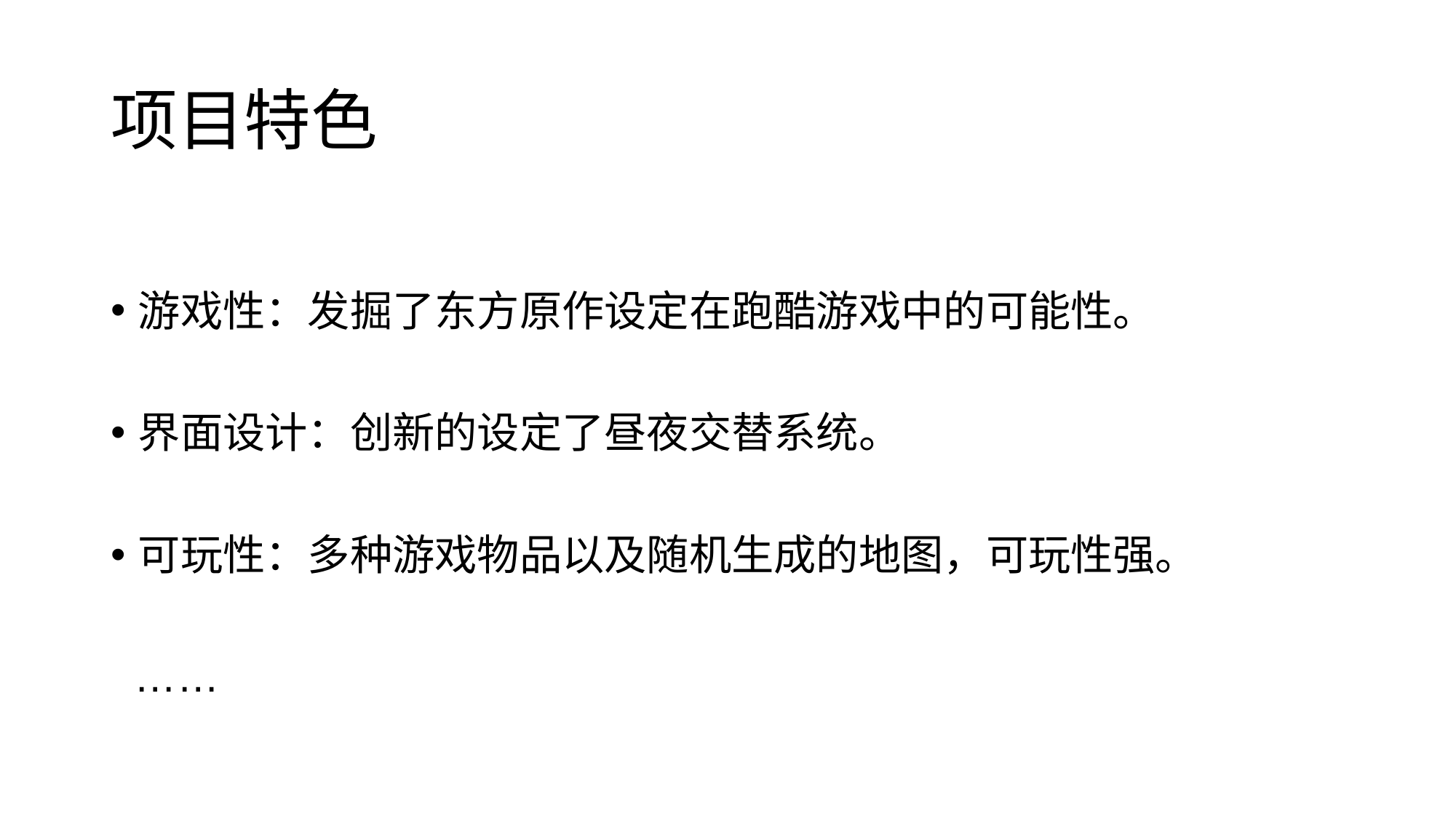

# 项目特色

游戏性：发掘了东方原作设定在跑酷游戏中的可能性。

界面设计：创新的设定了昼夜交替系统。

可玩性：多种游戏物品以及随机生成的地图，可玩性强。

  ……